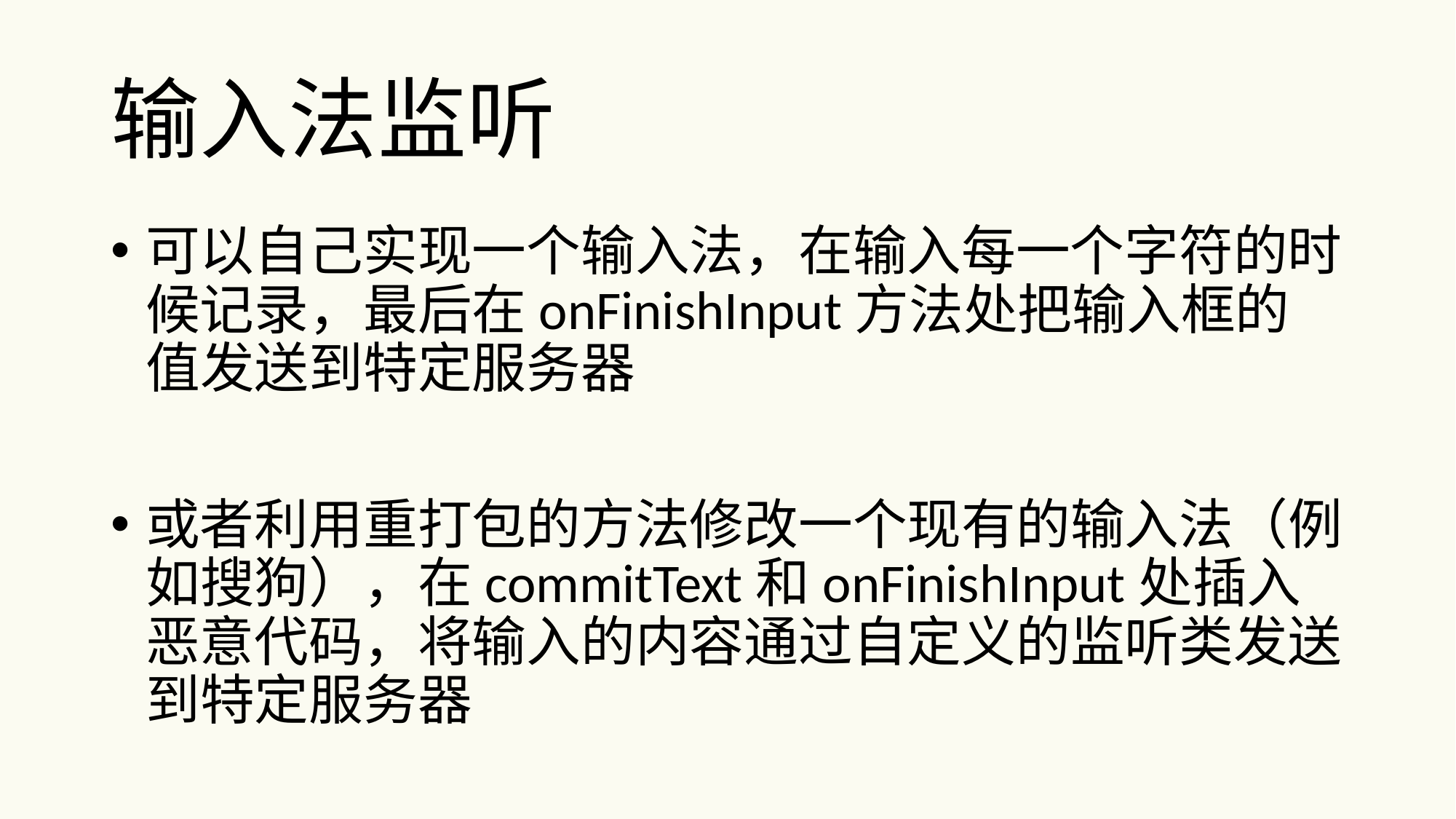

# 输入法监听
可以自己实现一个输入法，在输入每一个字符的时候记录，最后在onFinishInput方法处把输入框的值发送到特定服务器

或者利用重打包的方法修改一个现有的输入法（例如搜狗），在commitText和onFinishInput处插入恶意代码，将输入的内容通过自定义的监听类发送到特定服务器